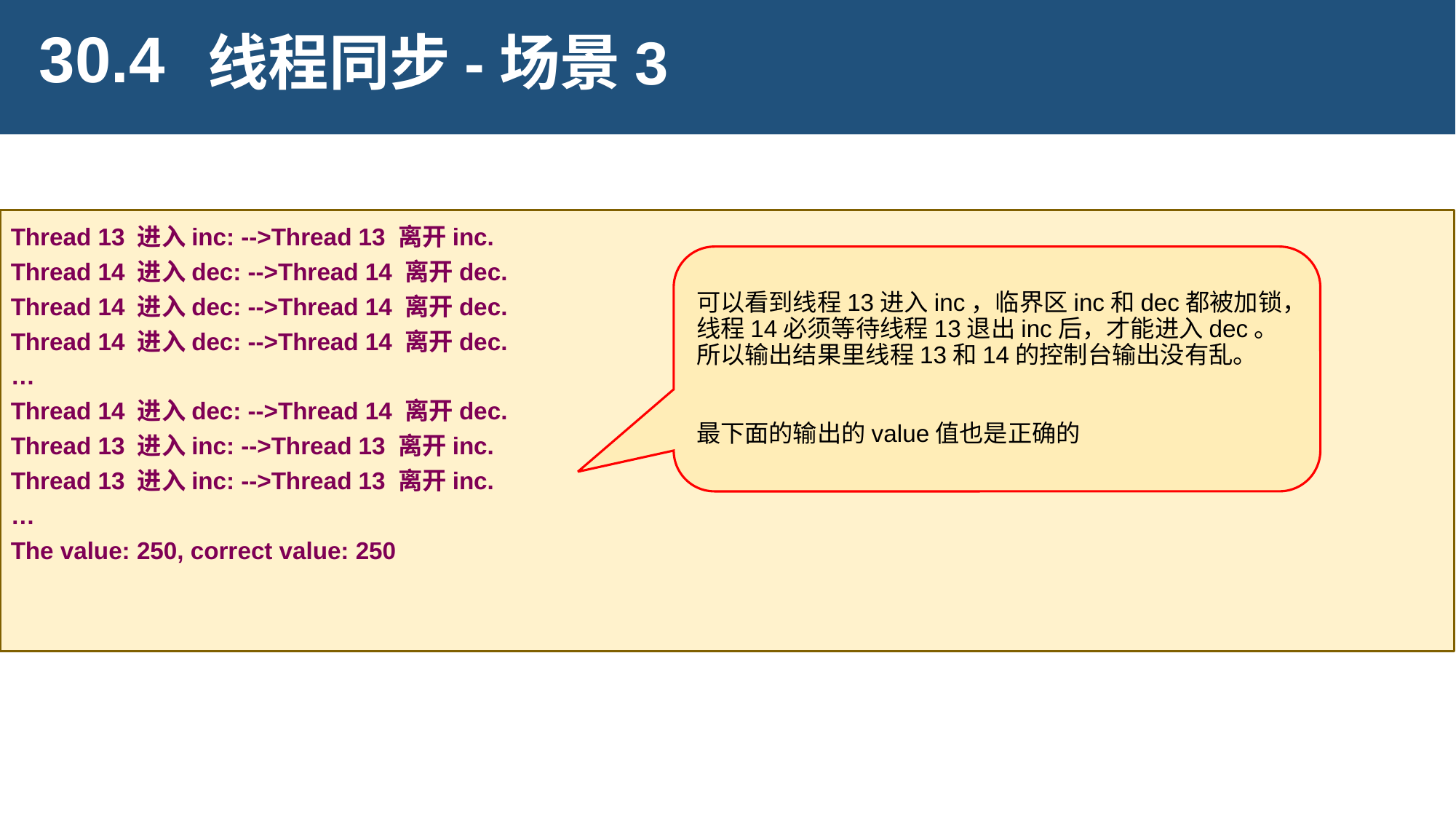

30.4
线程同步-场景3
Thread 13 进入inc: -->Thread 13 离开inc.
Thread 14 进入dec: -->Thread 14 离开dec.
Thread 14 进入dec: -->Thread 14 离开dec.
Thread 14 进入dec: -->Thread 14 离开dec.
…
Thread 14 进入dec: -->Thread 14 离开dec.
Thread 13 进入inc: -->Thread 13 离开inc.
Thread 13 进入inc: -->Thread 13 离开inc.
…
The value: 250, correct value: 250
可以看到线程13进入inc，临界区inc和dec都被加锁，线程14必须等待线程13退出inc后，才能进入dec。所以输出结果里线程13和14的控制台输出没有乱。

最下面的输出的value值也是正确的